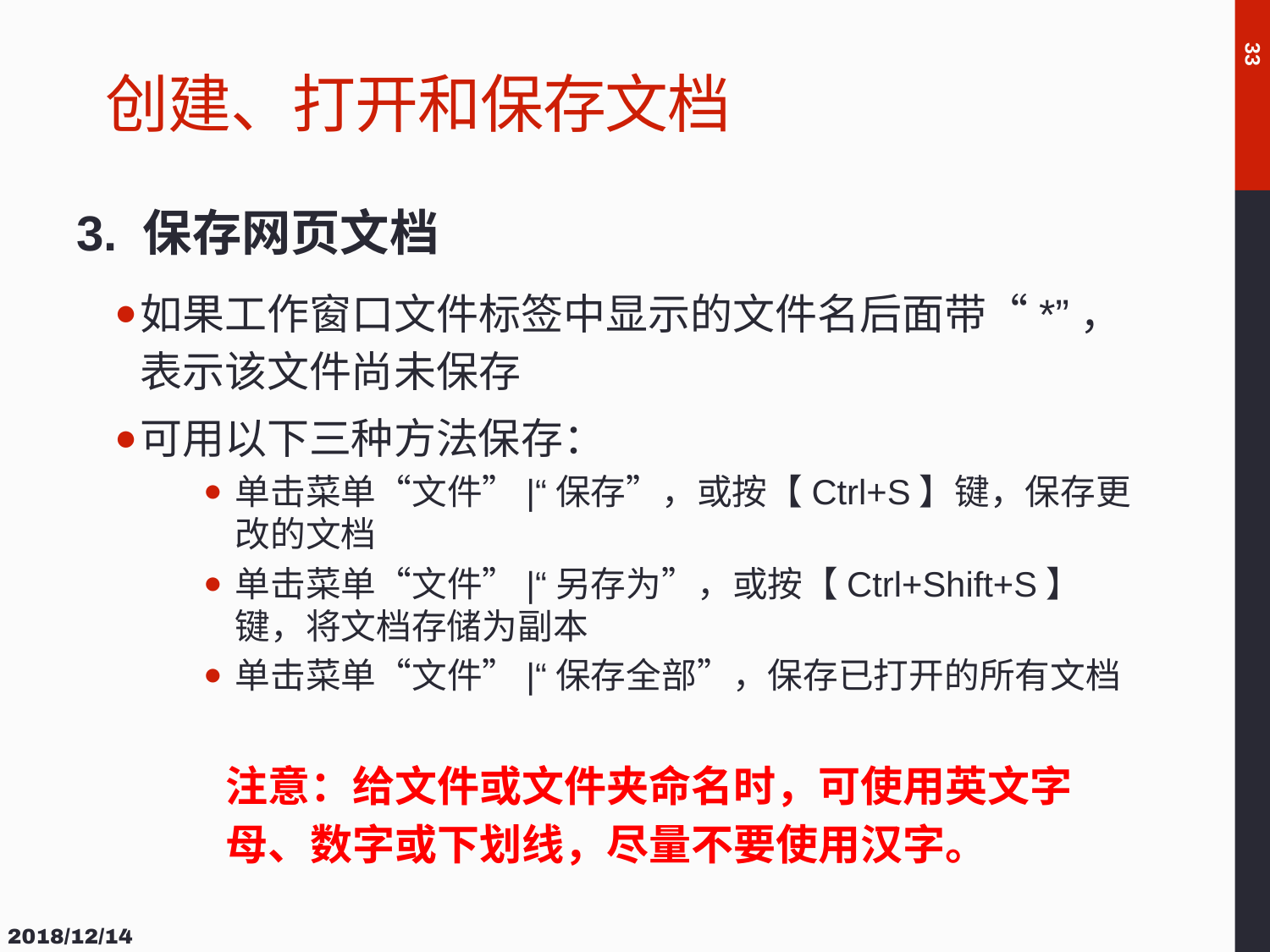

# 创建、打开和保存文档
33
3. 保存网页文档
如果工作窗口文件标签中显示的文件名后面带“*”，表示该文件尚未保存
可用以下三种方法保存：
单击菜单“文件”|“保存”，或按【Ctrl+S】键，保存更改的文档
单击菜单“文件”|“另存为”，或按【Ctrl+Shift+S】键，将文档存储为副本
单击菜单“文件”|“保存全部”，保存已打开的所有文档
注意：给文件或文件夹命名时，可使用英文字母、数字或下划线，尽量不要使用汉字。
2018/12/14